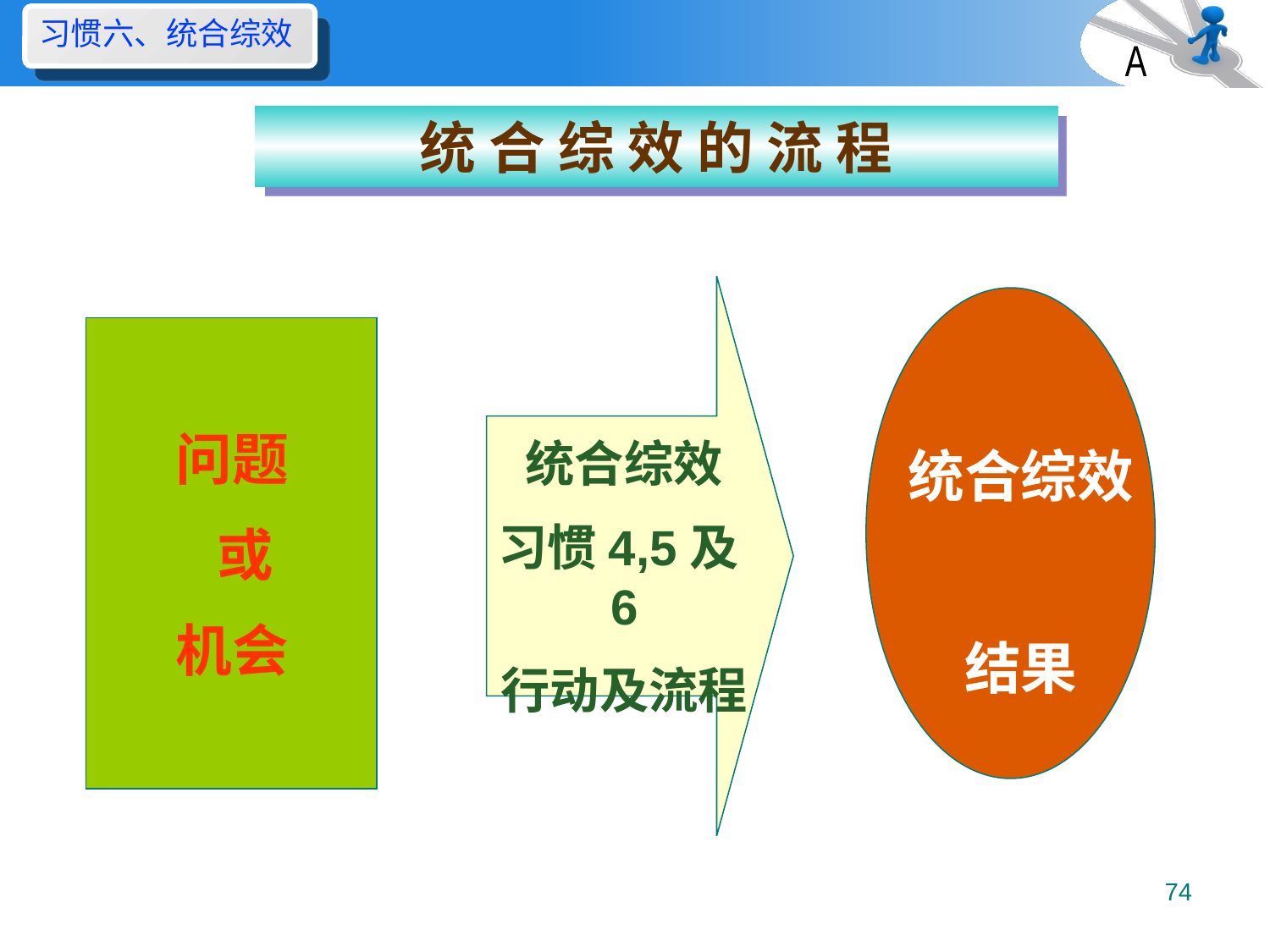

习惯六、统合综效
A
# 统 合 综 效 的 流 程

问题
 或
机会
统合综效
习惯4,5及6
行动及流程
统合综效

结果
74